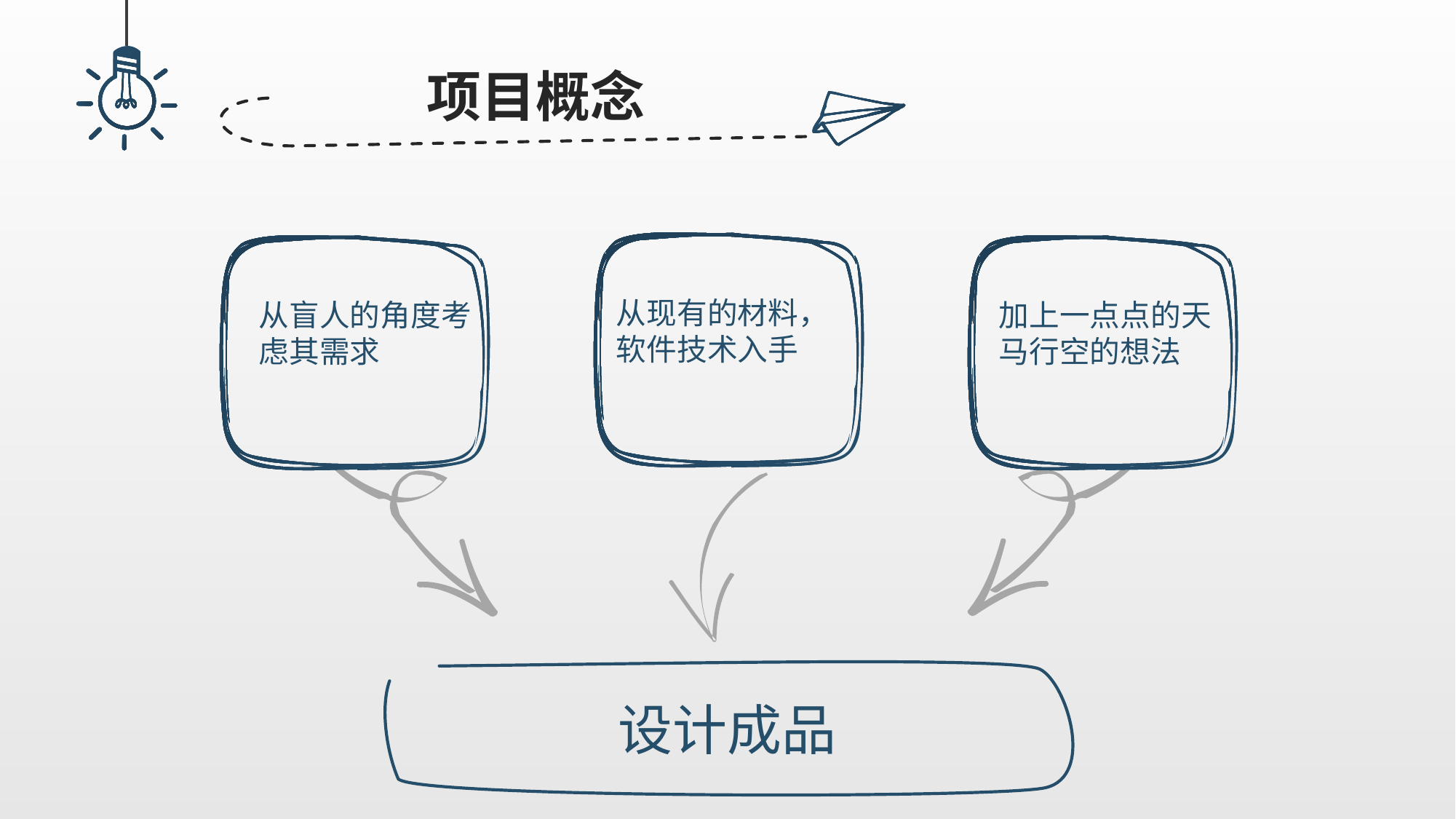

项目概念

从现有的材料，软件技术入手

从盲人的角度考虑其需求

加上一点点的天马行空的想法

设计成品